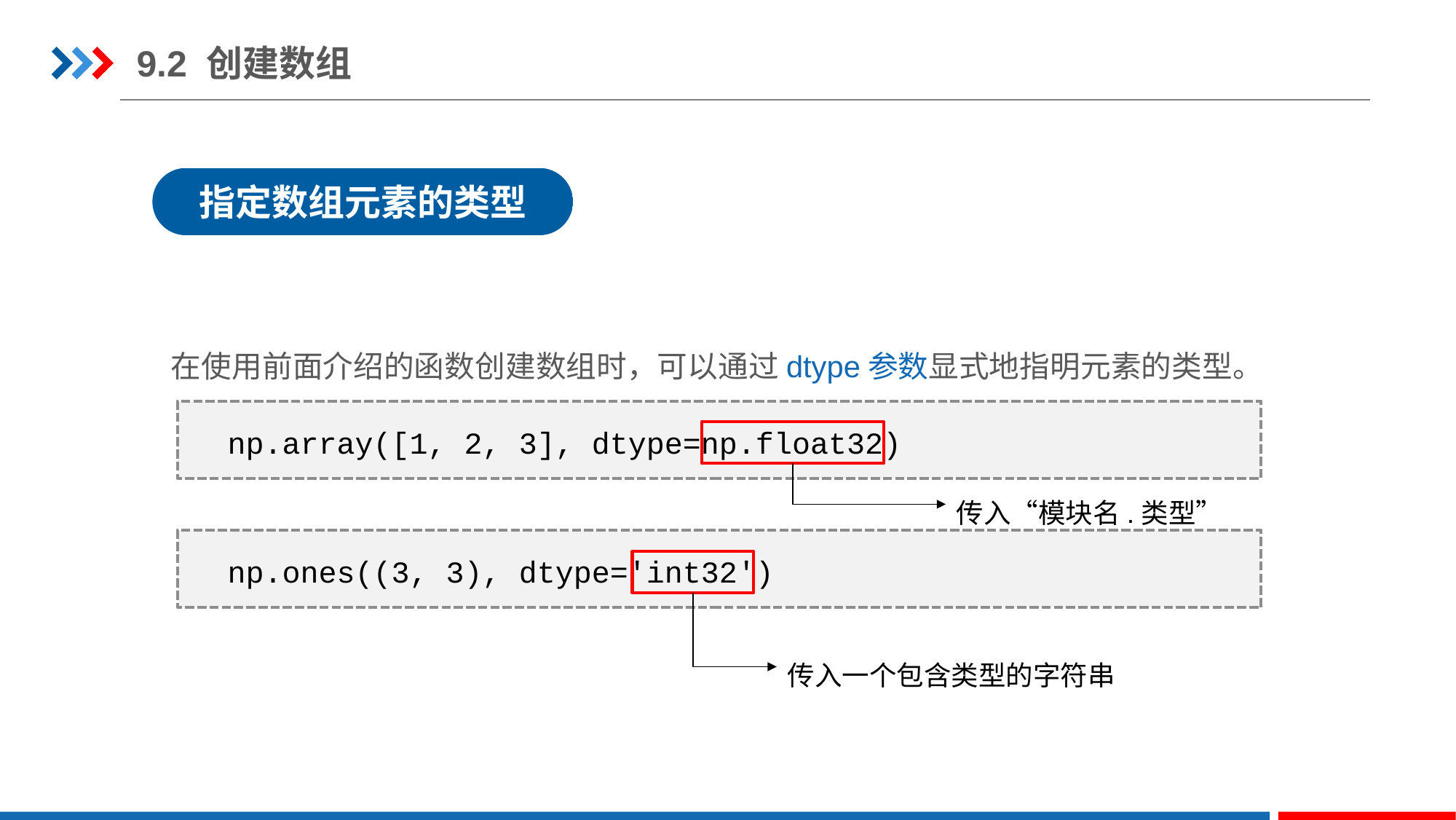

9.2 创建数组
指定数组元素的类型
在使用前面介绍的函数创建数组时，可以通过dtype参数显式地指明元素的类型。

np.array([1, 2, 3], dtype=np.float32)

传入“模块名.类型”

np.ones((3, 3), dtype='int32')

传入一个包含类型的字符串